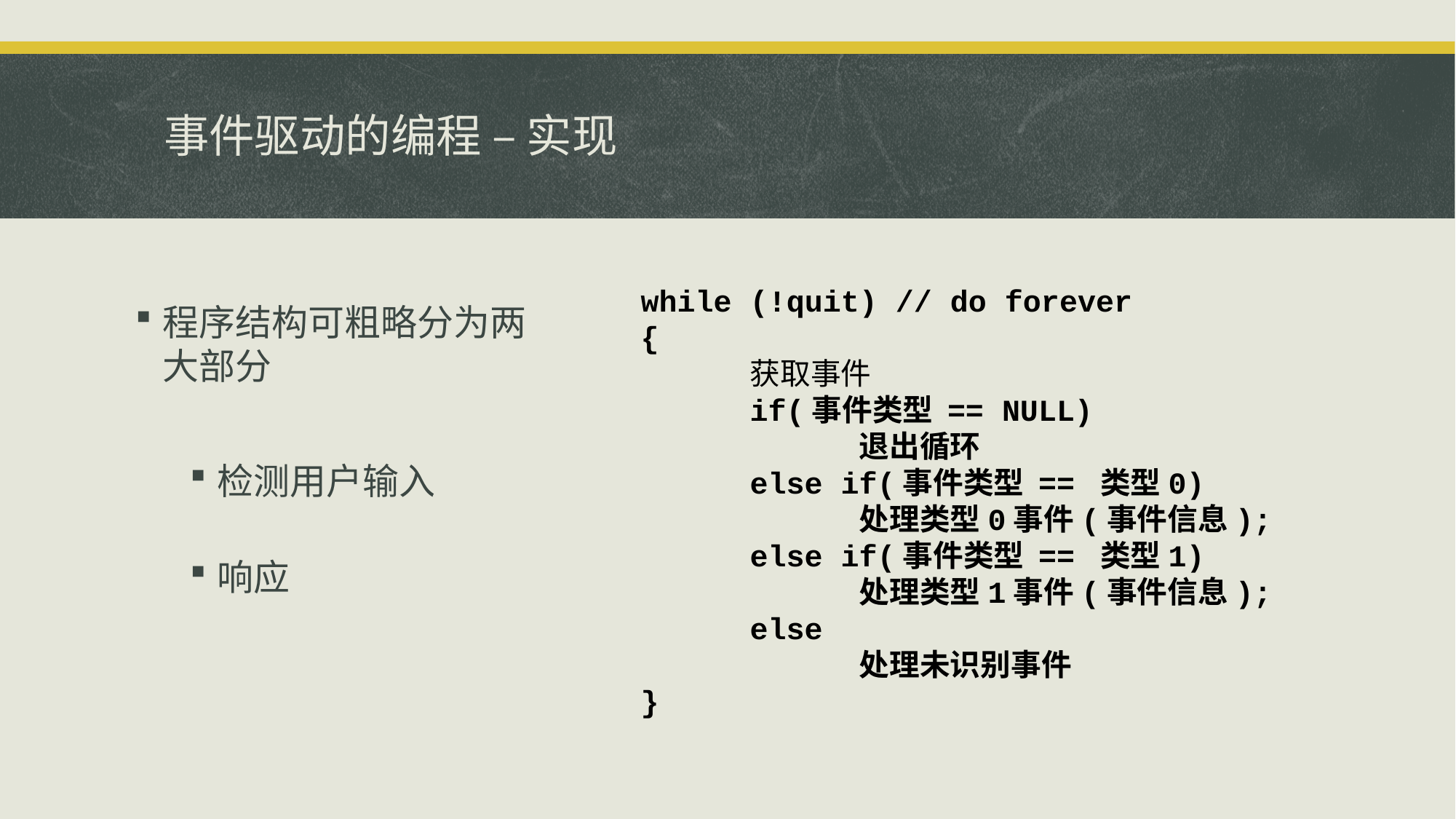

# 事件驱动的编程 – 实现
while (!quit) // do forever
{
	获取事件
	if(事件类型 == NULL)
		退出循环
	else if(事件类型 == 类型0)
		处理类型0事件(事件信息);
	else if(事件类型 == 类型1)
		处理类型1事件(事件信息);
	else
		处理未识别事件
}
程序结构可粗略分为两大部分

检测用户输入

响应